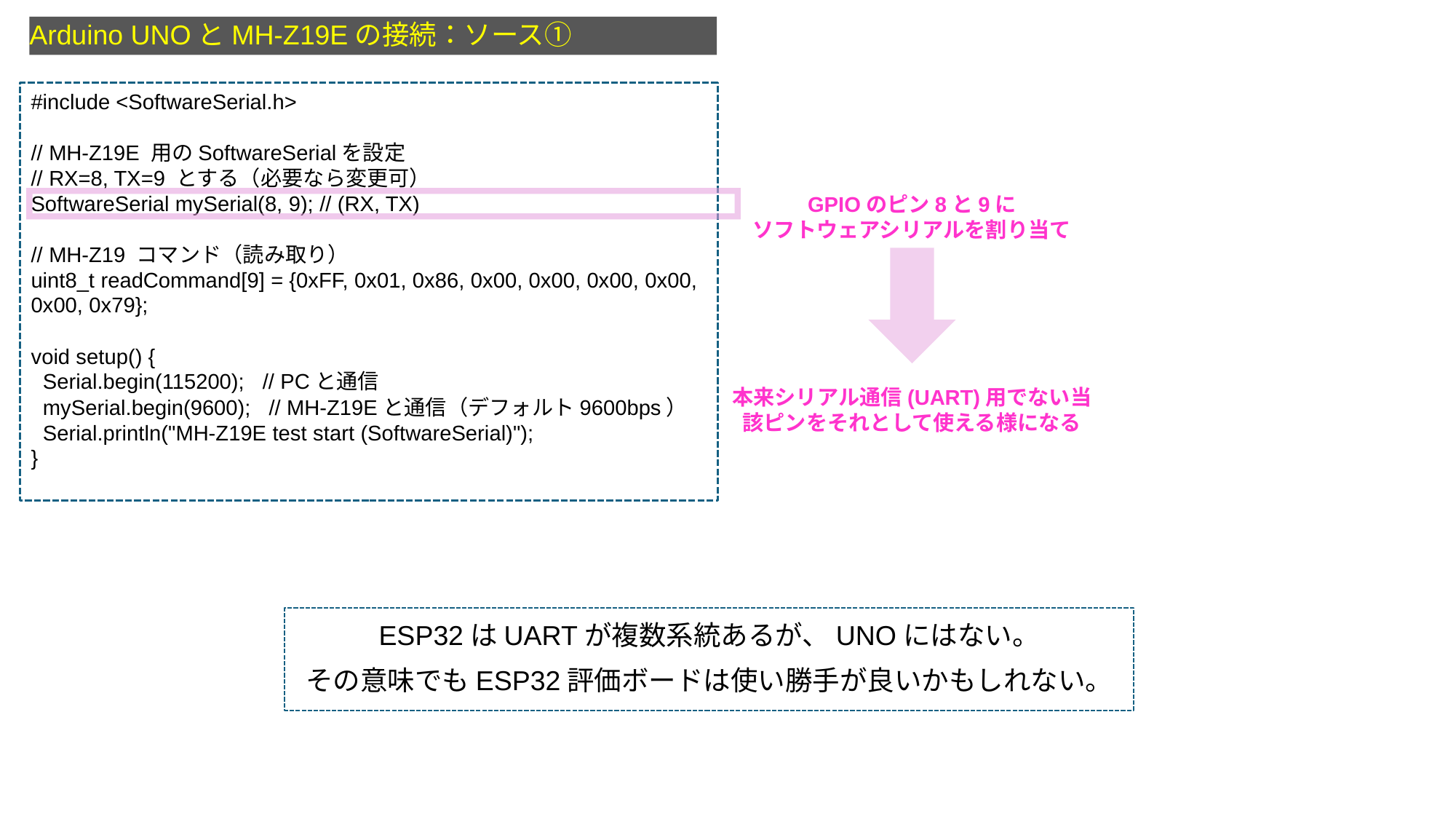

Arduino UNOとMH-Z19Eの接続：ソース①
#include <SoftwareSerial.h>

// MH-Z19E 用のSoftwareSerialを設定
// RX=8, TX=9 とする（必要なら変更可）
SoftwareSerial mySerial(8, 9); // (RX, TX)

// MH-Z19 コマンド（読み取り）
uint8_t readCommand[9] = {0xFF, 0x01, 0x86, 0x00, 0x00, 0x00, 0x00, 0x00, 0x79};

void setup() {
  Serial.begin(115200);   // PCと通信
  mySerial.begin(9600);   // MH-Z19Eと通信（デフォルト9600bps）
  Serial.println("MH-Z19E test start (SoftwareSerial)");
}

GPIOのピン8と9に
ソフトウェアシリアルを割り当て

本来シリアル通信(UART)用でない当該ピンをそれとして使える様になる
ESP32はUARTが複数系統あるが、UNOにはない。
その意味でもESP32評価ボードは使い勝手が良いかもしれない。